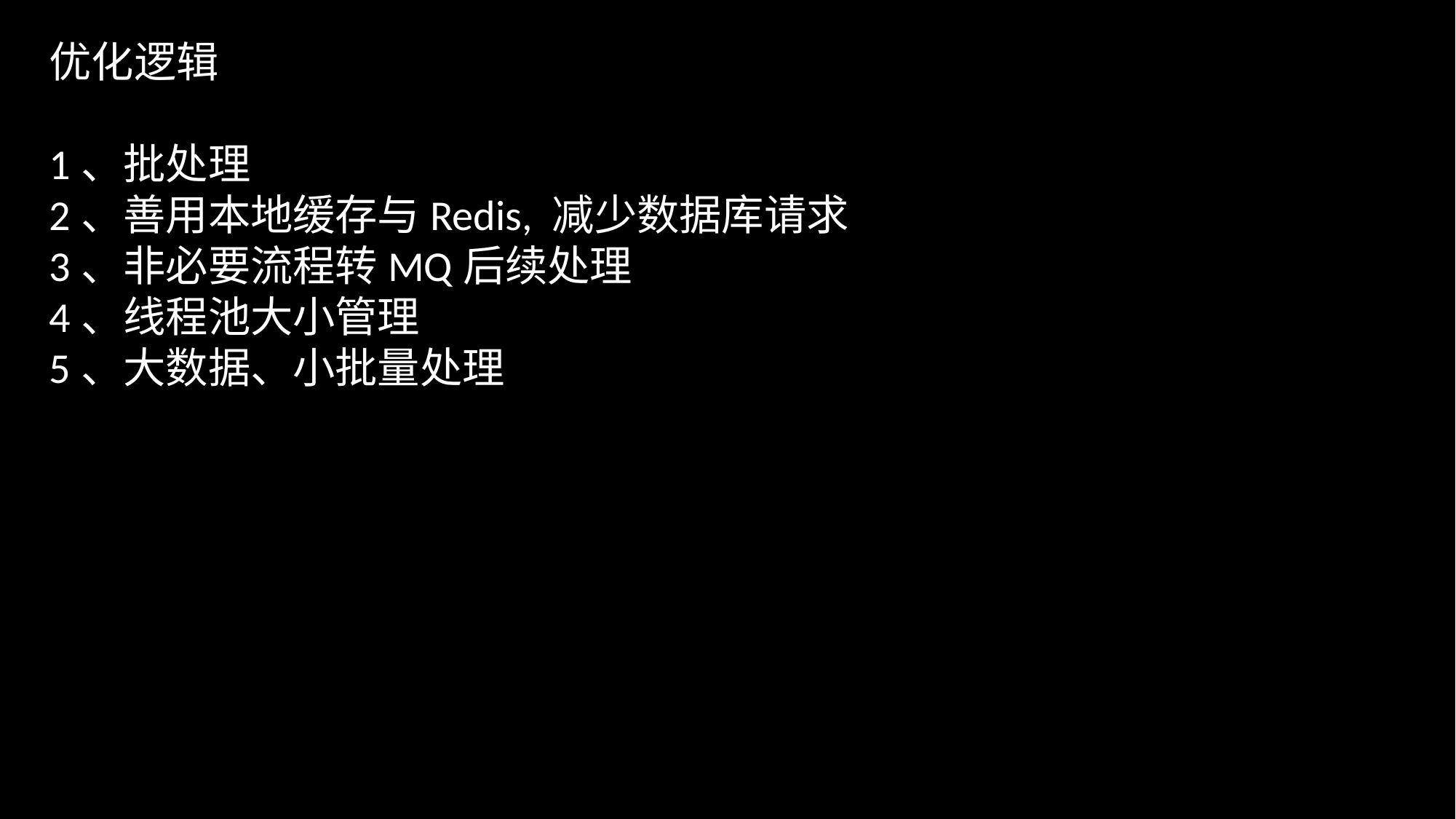

优化逻辑

1、批处理
2、善用本地缓存与Redis, 减少数据库请求
3、非必要流程转MQ后续处理
4、线程池大小管理
5、大数据、小批量处理